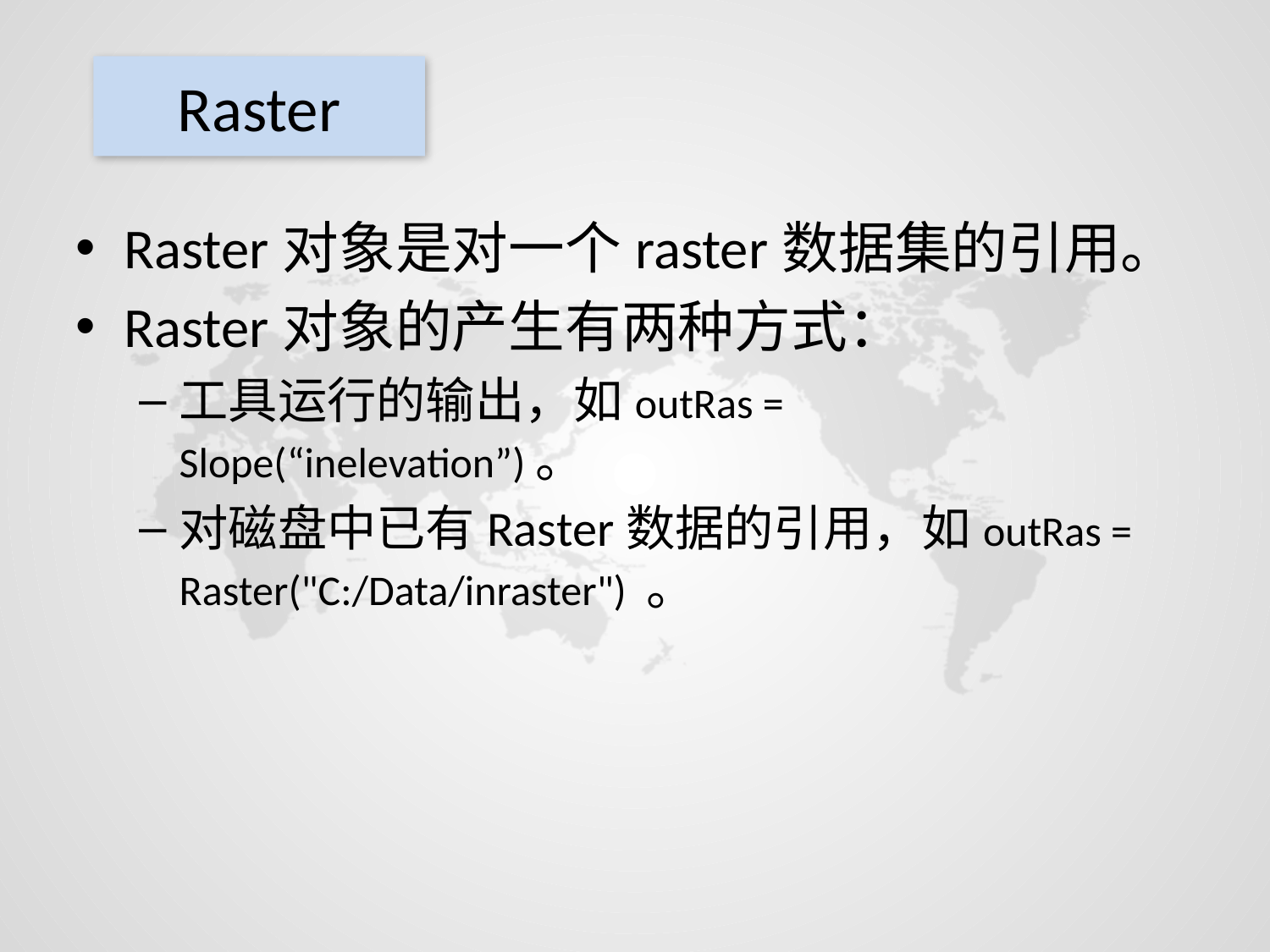

# Raster
Raster对象是对一个raster数据集的引用。
Raster对象的产生有两种方式：
工具运行的输出，如outRas = Slope(“inelevation”)。
对磁盘中已有Raster数据的引用，如outRas = Raster("C:/Data/inraster") 。